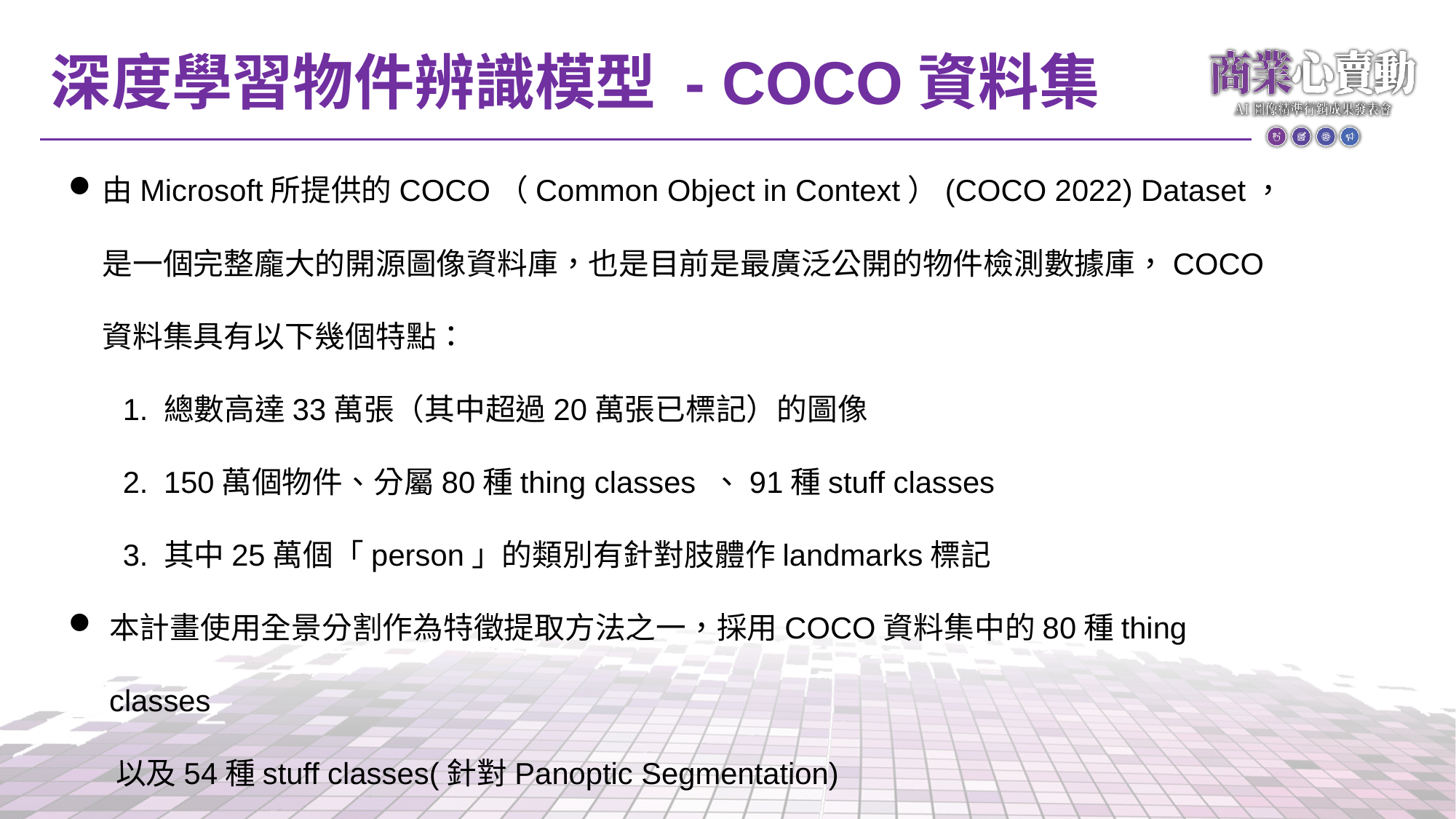

# 深度學習物件辨識模型 - COCO資料集
由Microsoft所提供的COCO（Common Object in Context）(COCO 2022) Dataset，是一個完整龐大的開源圖像資料庫，也是目前是最廣泛公開的物件檢測數據庫，COCO資料集具有以下幾個特點：
總數高達33萬張（其中超過20萬張已標記）的圖像
150萬個物件、分屬80種thing classes 、91種stuff classes
其中25萬個「person」的類別有針對肢體作landmarks標記
本計畫使用全景分割作為特徵提取方法之一，採用COCO資料集中的80種thing classes
      以及54種stuff classes(針對Panoptic Segmentation)